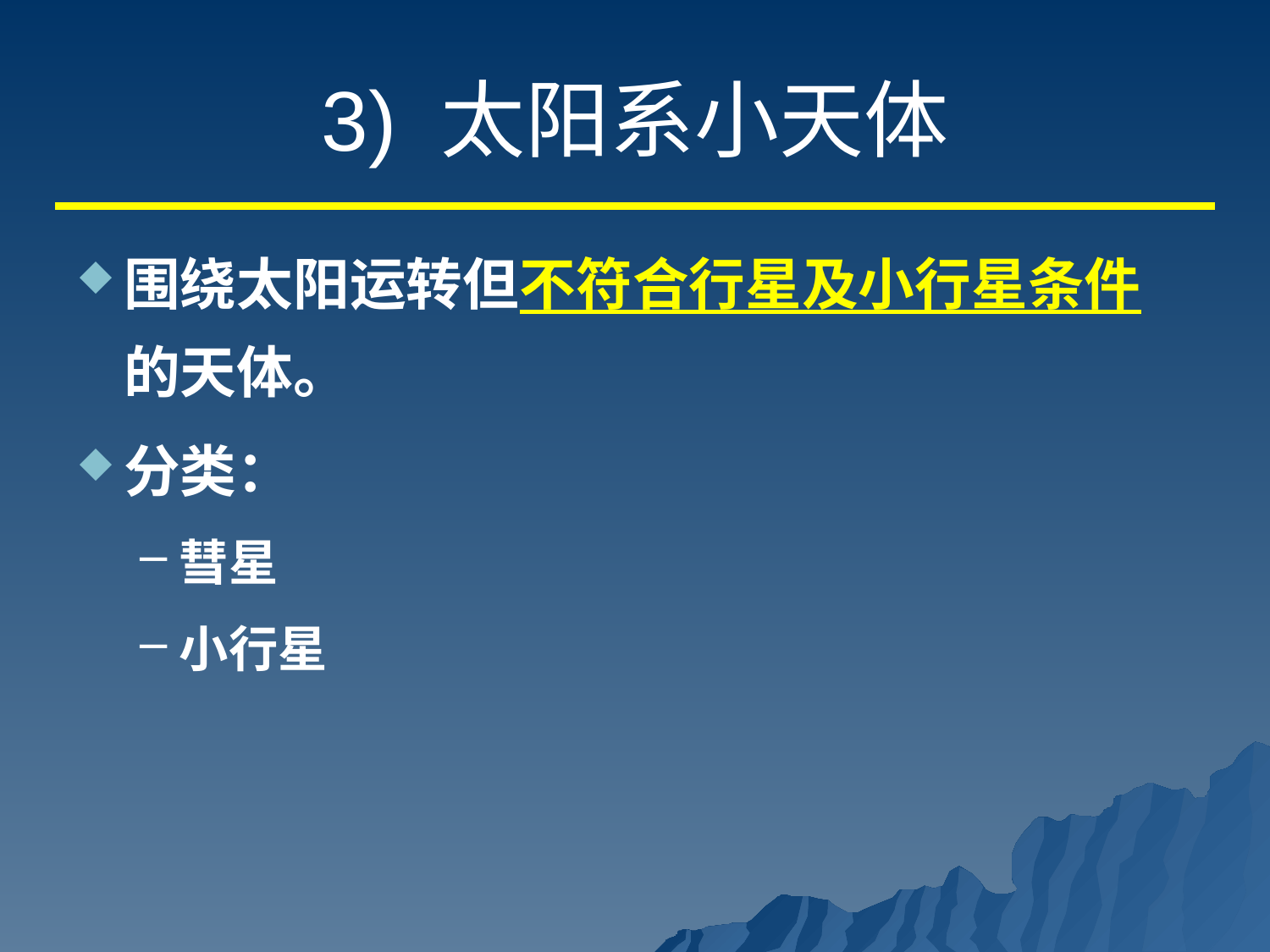

# 3) 太阳系小天体
围绕太阳运转但不符合行星及小行星条件的天体。
分类：
彗星
小行星